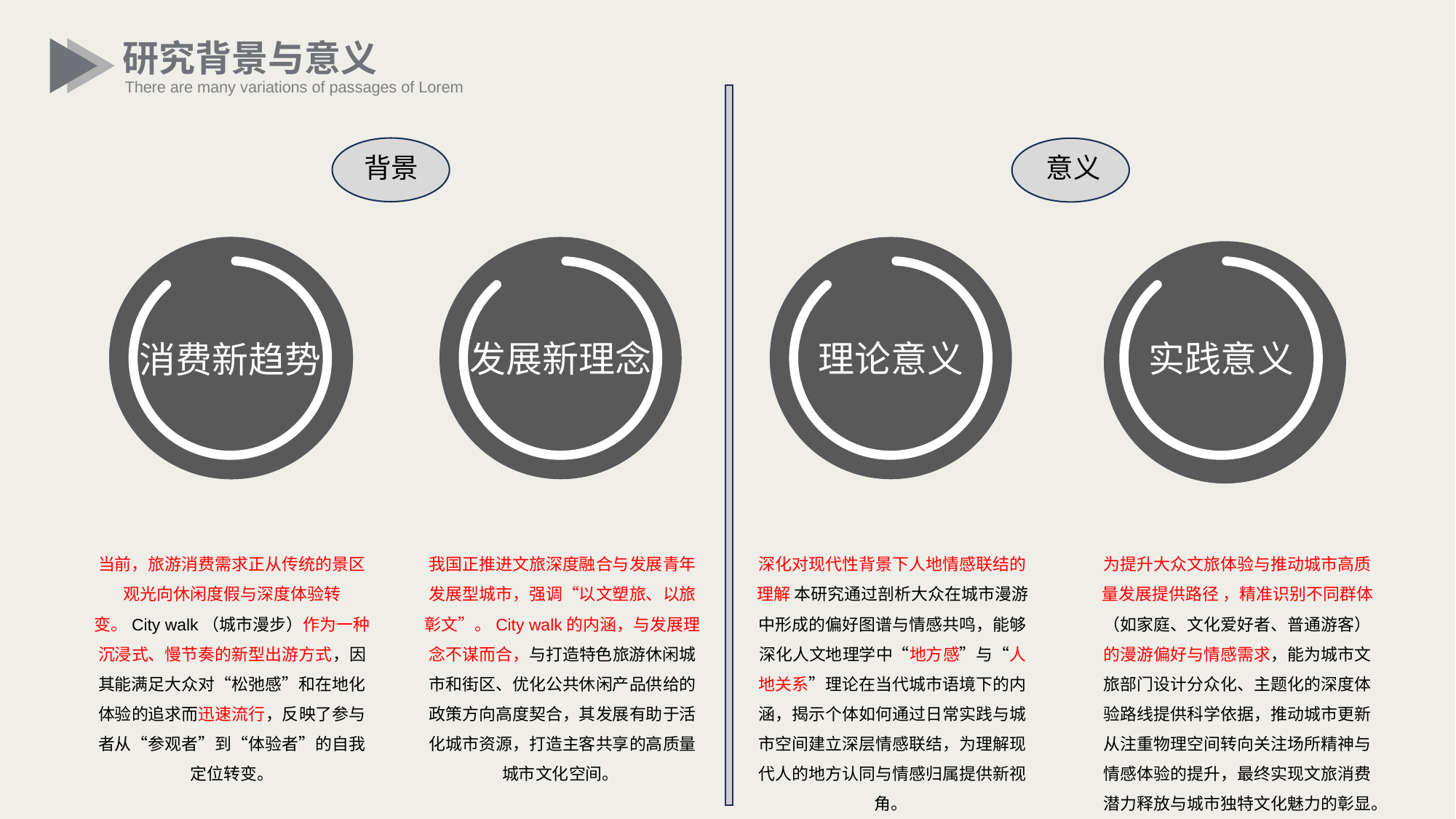

研究背景与意义

There are many variations of passages of Lorem

背景
意义

发展新理念
理论意义
实践意义
消费新趋势
消费新趋势

我国正推进文旅深度融合与发展青年发展型城市，强调“以文塑旅、以旅彰文”。City walk的内涵，与发展理念不谋而合，与打造特色旅游休闲城市和街区、优化公共休闲产品供给的政策方向高度契合，其发展有助于活化城市资源，打造主客共享的高质量城市文化空间。
深化对现代性背景下人地情感联结的理解 本研究通过剖析大众在城市漫游中形成的偏好图谱与情感共鸣，能够深化人文地理学中“地方感”与“人地关系”理论在当代城市语境下的内涵，揭示个体如何通过日常实践与城市空间建立深层情感联结，为理解现代人的地方认同与情感归属提供新视角。
为提升大众文旅体验与推动城市高质量发展提供路径 ，精准识别不同群体（如家庭、文化爱好者、普通游客）的漫游偏好与情感需求，能为城市文旅部门设计分众化、主题化的深度体验路线提供科学依据，推动城市更新从注重物理空间转向关注场所精神与情感体验的提升，最终实现文旅消费潜力释放与城市独特文化魅力的彰显。
当前，旅游消费需求正从传统的景区观光向休闲度假与深度体验转变。City walk（城市漫步）作为一种沉浸式、慢节奏的新型出游方式，因其能满足大众对“松弛感”和在地化体验的追求而迅速流行，反映了参与者从“参观者”到“体验者”的自我定位转变。